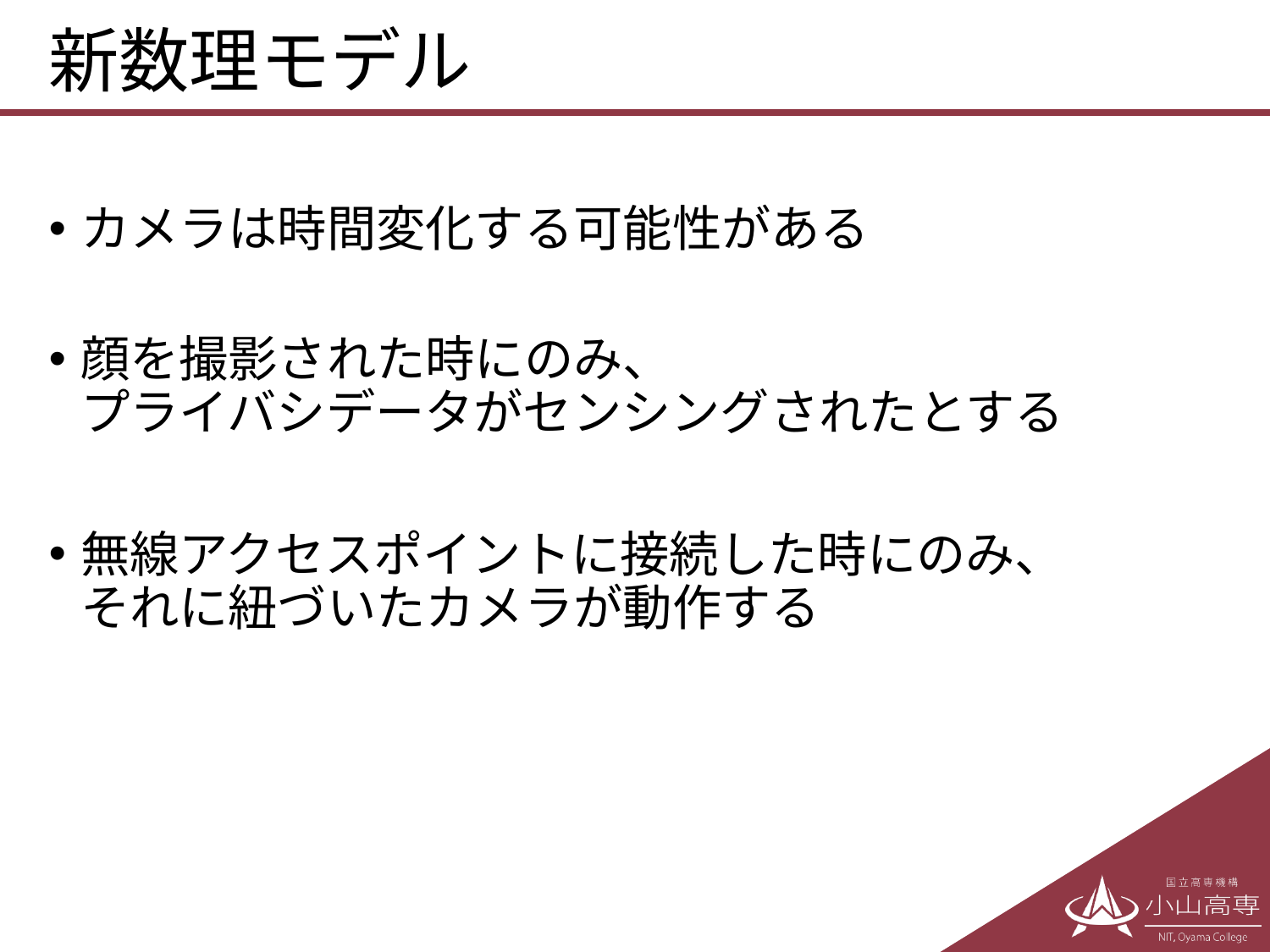

# 新数理モデル
カメラは時間変化する可能性がある
顔を撮影された時にのみ、
プライバシデータがセンシングされたとする

無線アクセスポイントに接続した時にのみ、
それに紐づいたカメラが動作する